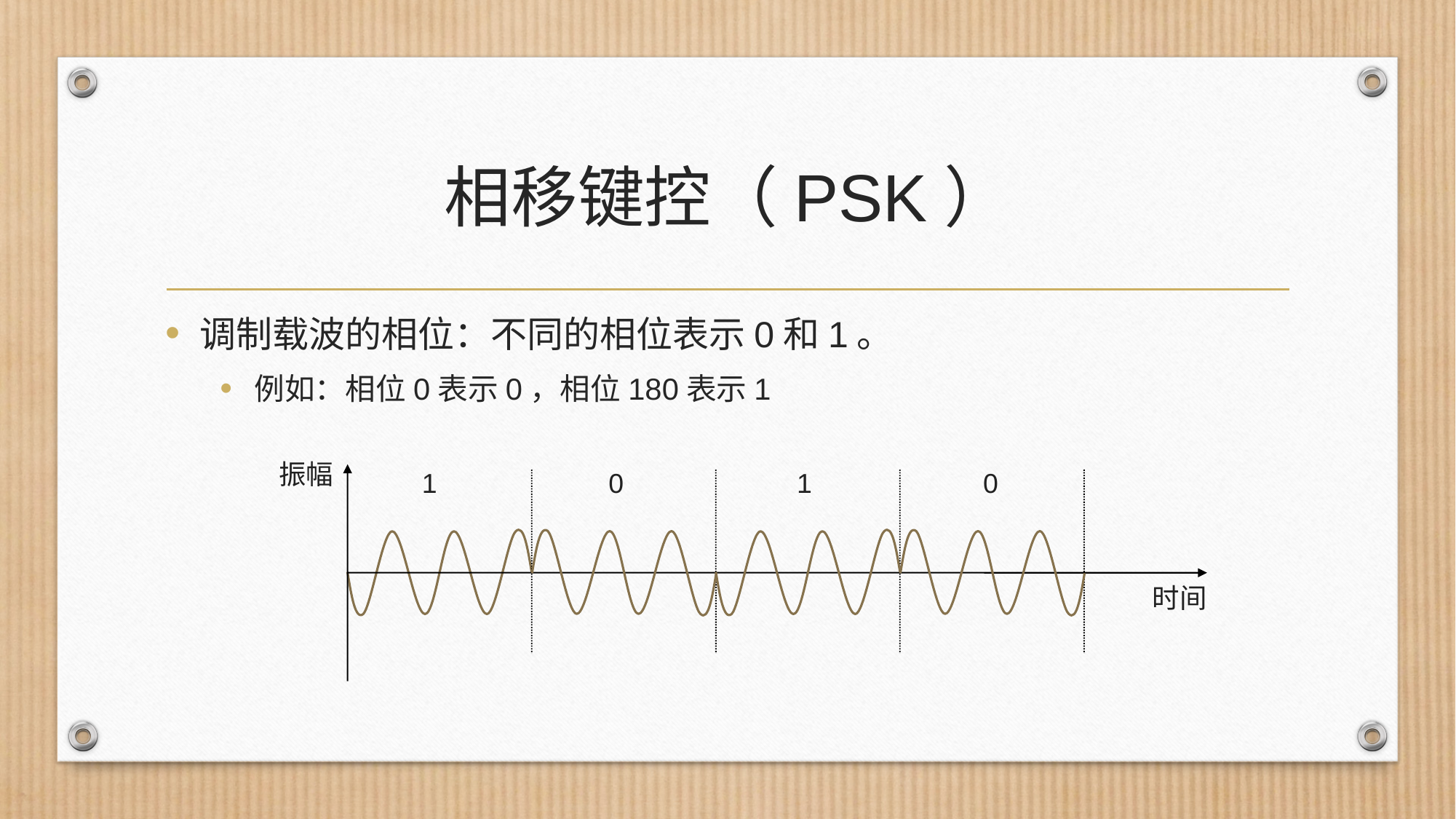

# 相移键控（PSK）
调制载波的相位：不同的相位表示0和1。
例如：相位0表示0，相位180表示1

振幅

1
0
1
0

时间